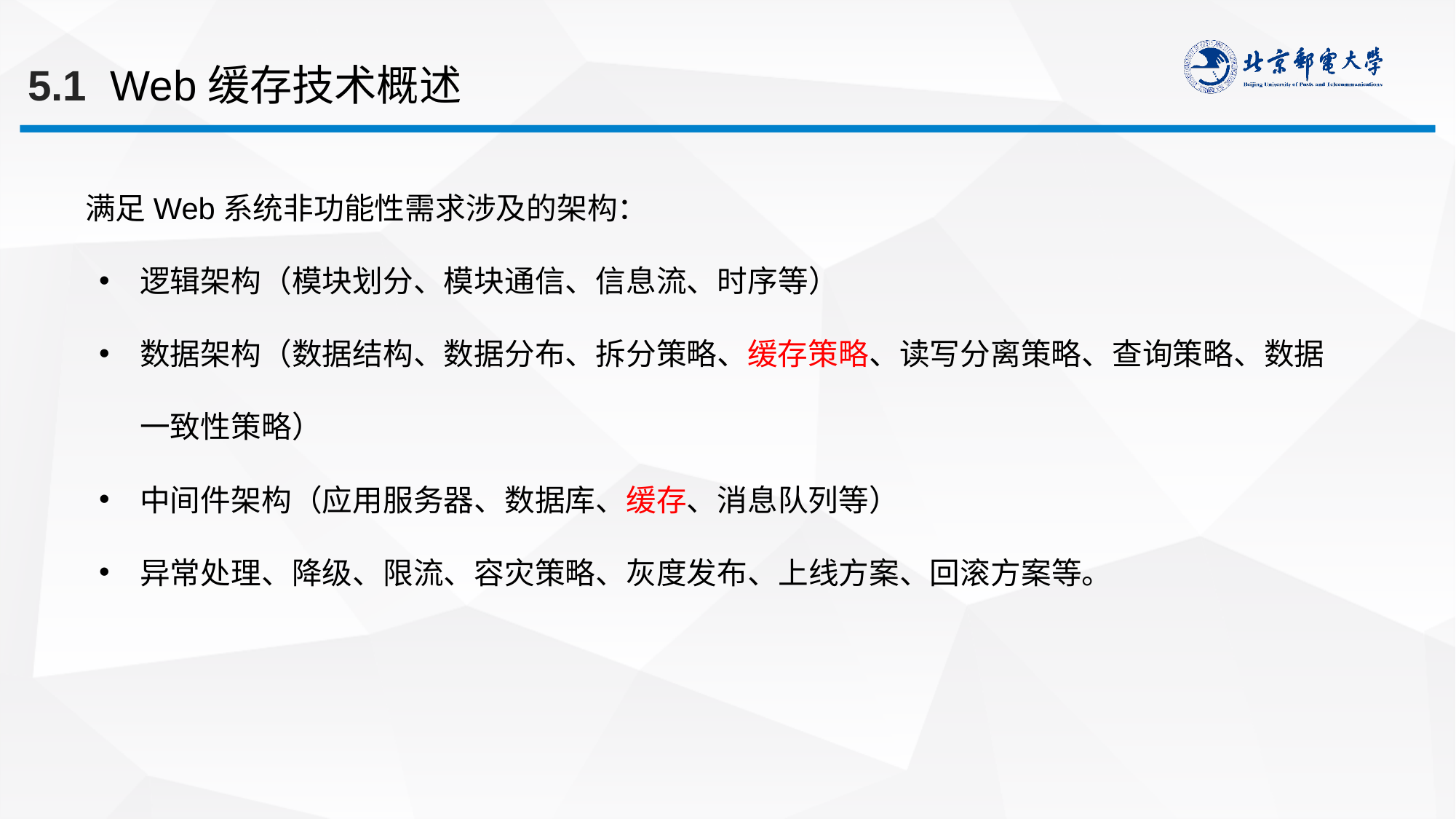

5.1  Web缓存技术概述

满足Web系统非功能性需求涉及的架构：
逻辑架构（模块划分、模块通信、信息流、时序等）
数据架构（数据结构、数据分布、拆分策略、缓存策略、读写分离策略、查询策略、数据一致性策略）
中间件架构（应用服务器、数据库、缓存、消息队列等）
异常处理、降级、限流、容灾策略、灰度发布、上线方案、回滚方案等。